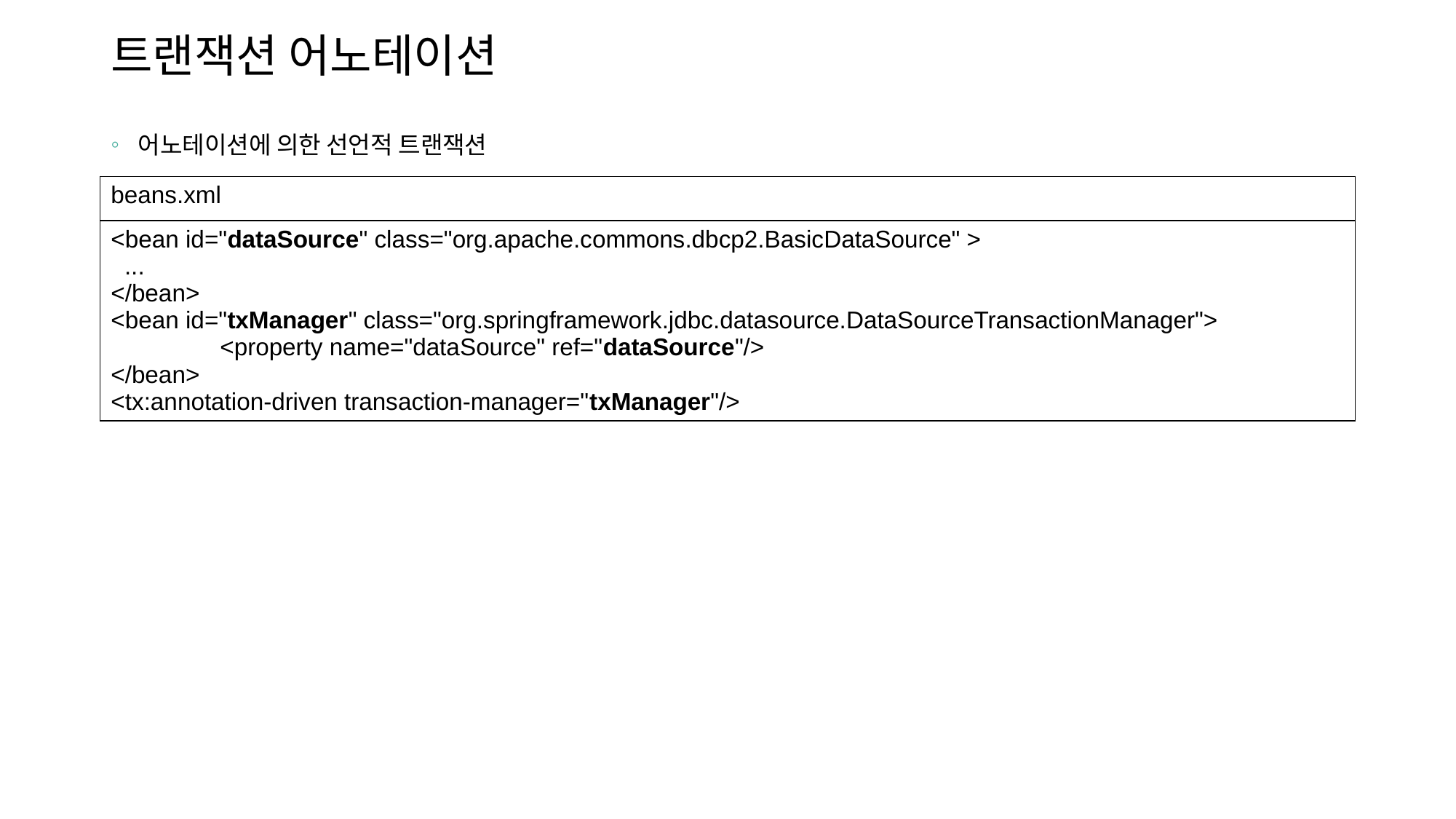

# 트랜잭션 어노테이션
어노테이션에 의한 선언적 트랜잭션
| beans.xml |
| --- |
| <bean id="dataSource" class="org.apache.commons.dbcp2.BasicDataSource" > ... </bean> <bean id="txManager" class="org.springframework.jdbc.datasource.DataSourceTransactionManager"> <property name="dataSource" ref="dataSource"/> </bean> <tx:annotation-driven transaction-manager="txManager"/> |